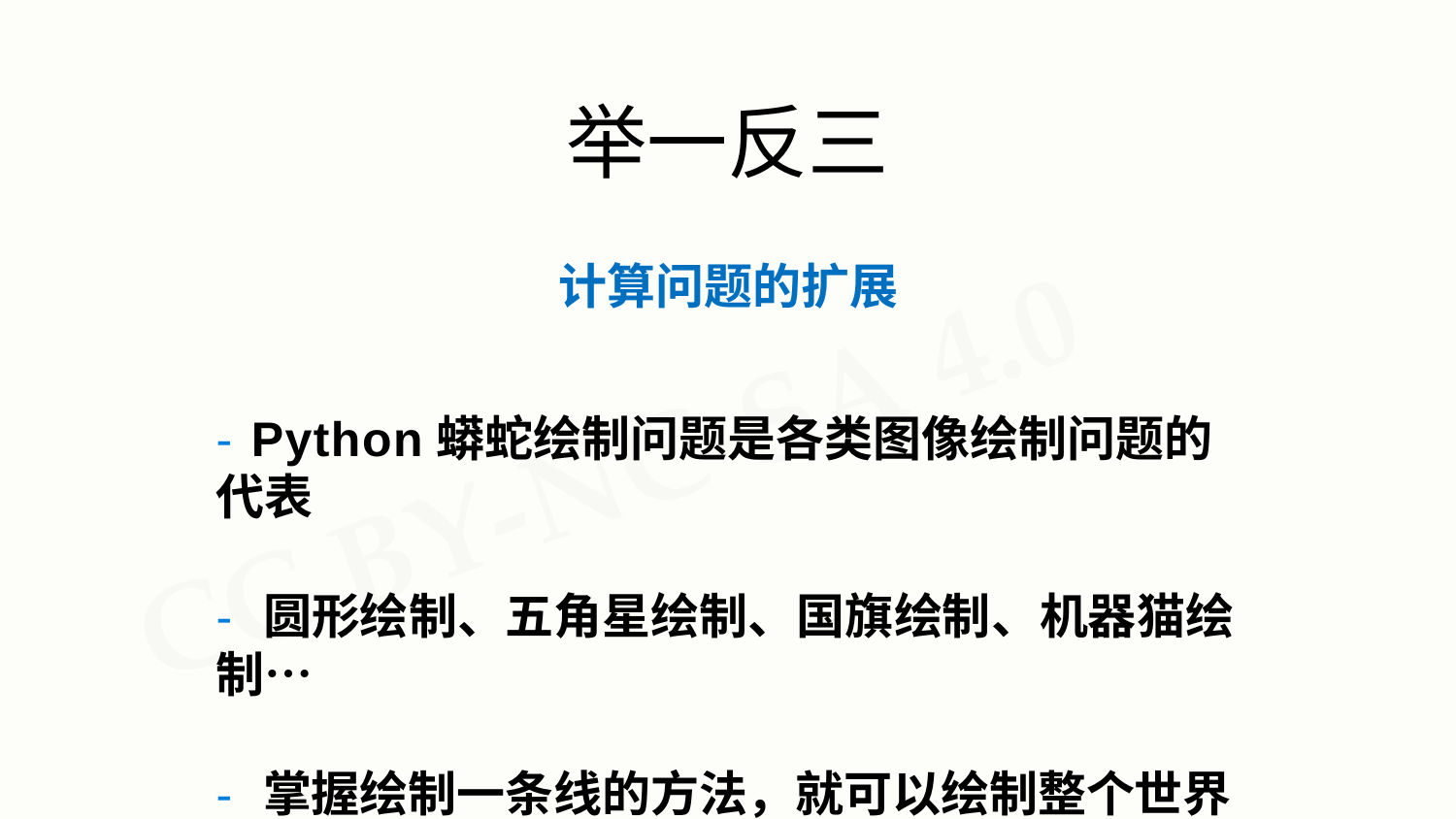

# 举一反三
计算问题的扩展

- Python蟒蛇绘制问题是各类图像绘制问题的代表

- 圆形绘制、五角星绘制、国旗绘制、机器猫绘制…

- 掌握绘制一条线的方法，就可以绘制整个世界